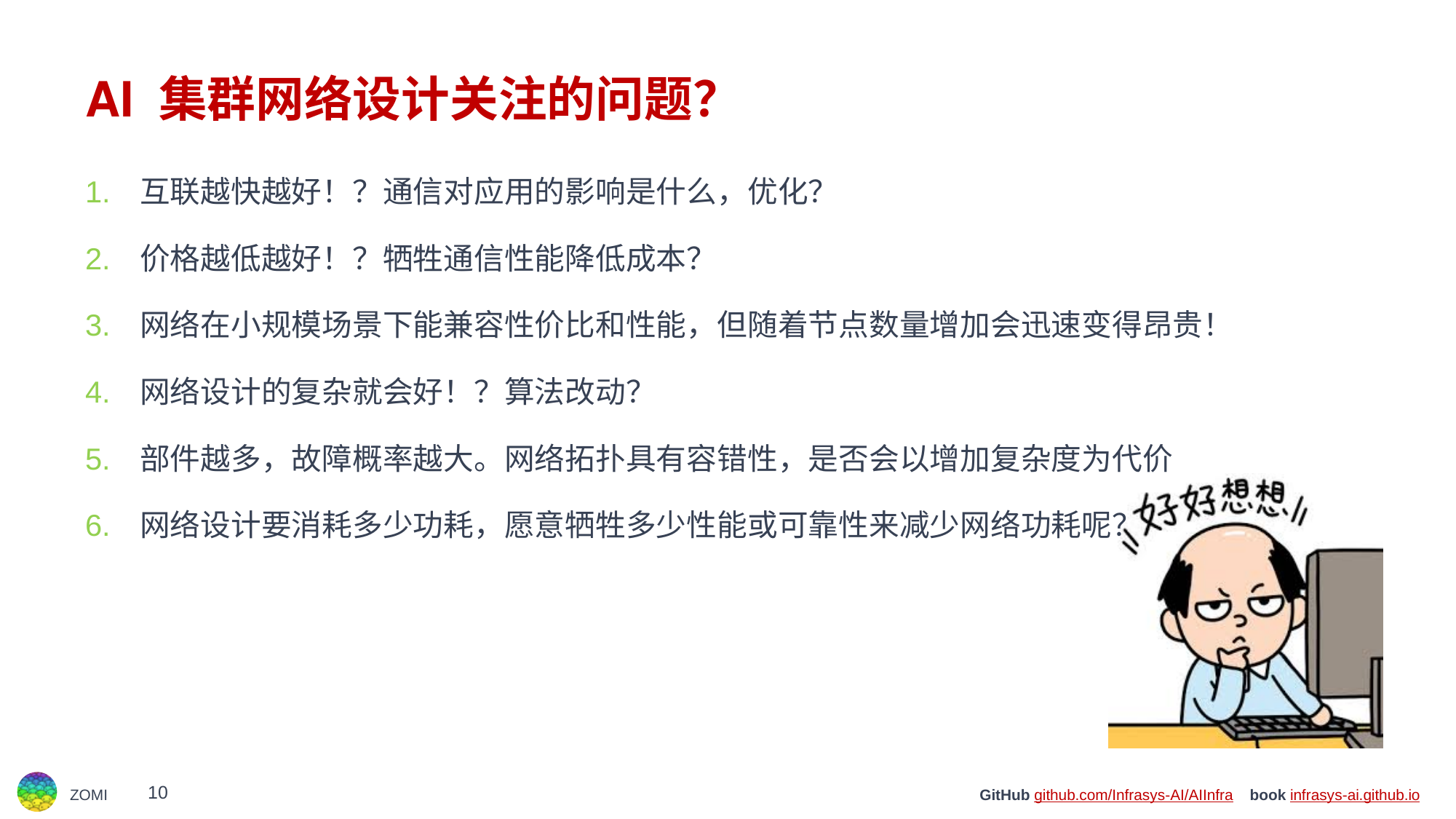

# AI 集群网络设计关注的问题？
互联越快越好！？通信对应用的影响是什么，优化？
价格越低越好！？牺牲通信性能降低成本？
网络在小规模场景下能兼容性价比和性能，但随着节点数量增加会迅速变得昂贵！
网络设计的复杂就会好！？算法改动？
部件越多，故障概率越大。网络拓扑具有容错性，是否会以增加复杂度为代价
网络设计要消耗多少功耗，愿意牺牲多少性能或可靠性来减少网络功耗呢？